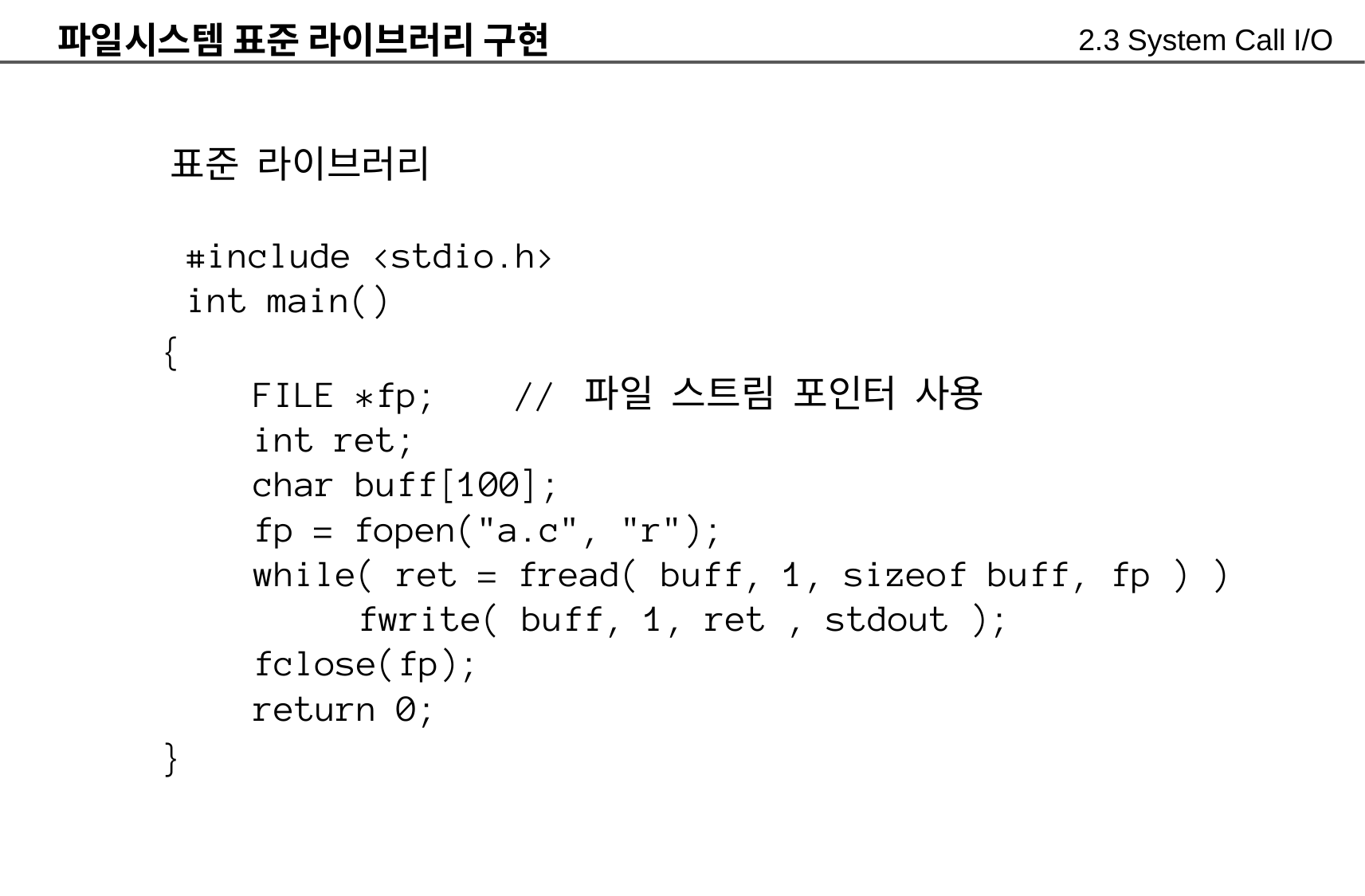

파일시스템 표준 라이브러리 구현

	표준  라이브러리

		#include  <stdio.h>
		int  main()
2.3 System Call I/O

{

}
FILE  *fp;        //  파일  스트림  포인터  사용
int  ret;
char  buff[100];
fp  =  fopen("a.c",  "r");
while(  ret  =  fread(  buff,  1,  sizeof  buff,  fp  )  )
	fwrite(  buff,  1,  ret  ,  stdout  );
fclose(fp);
return  0;